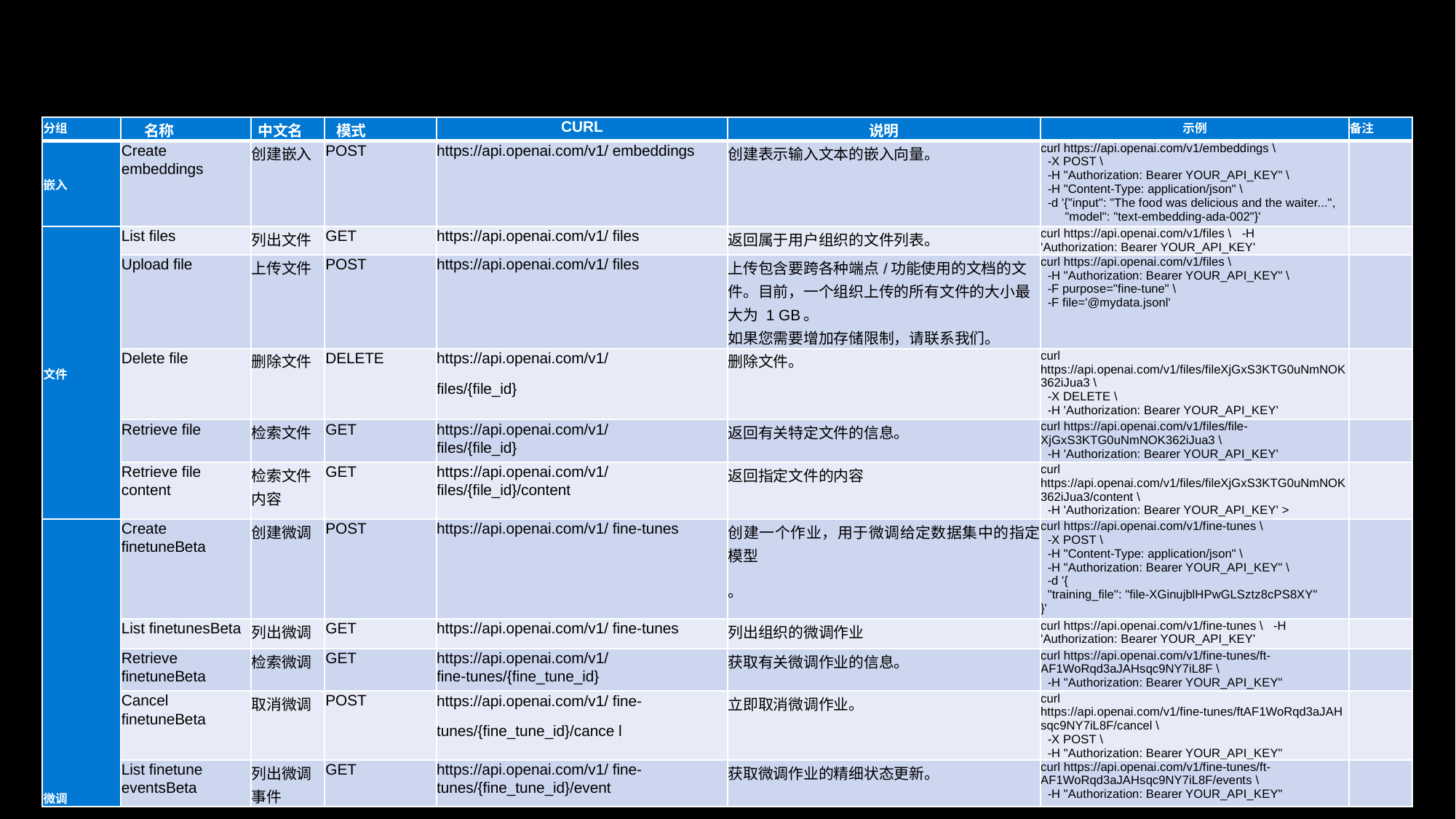

#
| 分组 | 名称 | 中文名 | 模式 | CURL | 说明 | 示例 | 备注 |
| --- | --- | --- | --- | --- | --- | --- | --- |
| 嵌入 | Create embeddings | 创建嵌入 | POST | https://api.openai.com/v1/ embeddings | 创建表示输入文本的嵌入向量。 | curl https://api.openai.com/v1/embeddings \ -X POST \ -H "Authorization: Bearer YOUR\_API\_KEY" \ -H "Content-Type: application/json" \ -d '{"input": "The food was delicious and the waiter...", "model": "text-embedding-ada-002"}' |  |
| 文件 | List files | 列出文件 | GET | https://api.openai.com/v1/ files | 返回属于用户组织的文件列表。 | curl https://api.openai.com/v1/files \ -H 'Authorization: Bearer YOUR\_API\_KEY' |  |
|  | Upload file | 上传文件 | POST | https://api.openai.com/v1/ files | 上传包含要跨各种端点/功能使用的文档的文件。目前，一个组织上传的所有文件的大小最大为 1 GB。 如果您需要增加存储限制，请联系我们。 | curl https://api.openai.com/v1/files \ -H "Authorization: Bearer YOUR\_API\_KEY" \ -F purpose="fine-tune" \ -F file='@mydata.jsonl' |  |
|  | Delete file | 删除文件 | DELETE | https://api.openai.com/v1/ files/{file\_id} | 删除文件。 | curl https://api.openai.com/v1/files/fileXjGxS3KTG0uNmNOK362iJua3 \ -X DELETE \ -H 'Authorization: Bearer YOUR\_API\_KEY' |  |
|  | Retrieve file | 检索文件 | GET | https://api.openai.com/v1/ files/{file\_id} | 返回有关特定文件的信息。 | curl https://api.openai.com/v1/files/file- XjGxS3KTG0uNmNOK362iJua3 \ -H 'Authorization: Bearer YOUR\_API\_KEY' |  |
|  | Retrieve file content | 检索文件内容 | GET | https://api.openai.com/v1/ files/{file\_id}/content | 返回指定文件的内容 | curl https://api.openai.com/v1/files/fileXjGxS3KTG0uNmNOK362iJua3/content \ -H 'Authorization: Bearer YOUR\_API\_KEY' > |  |
| 微调 | Create finetuneBeta | 创建微调 | POST | https://api.openai.com/v1/ fine-tunes | 创建一个作业，用于微调给定数据集中的指定模型 。 | curl https://api.openai.com/v1/fine-tunes \ -X POST \ -H "Content-Type: application/json" \ -H "Authorization: Bearer YOUR\_API\_KEY" \ -d '{ "training\_file": "file-XGinujblHPwGLSztz8cPS8XY" }' |  |
|  | List finetunesBeta | 列出微调 | GET | https://api.openai.com/v1/ fine-tunes | 列出组织的微调作业 | curl https://api.openai.com/v1/fine-tunes \ -H 'Authorization: Bearer YOUR\_API\_KEY' |  |
|  | Retrieve finetuneBeta | 检索微调 | GET | https://api.openai.com/v1/ fine-tunes/{fine\_tune\_id} | 获取有关微调作业的信息。 | curl https://api.openai.com/v1/fine-tunes/ft- AF1WoRqd3aJAHsqc9NY7iL8F \ -H "Authorization: Bearer YOUR\_API\_KEY" |  |
|  | Cancel finetuneBeta | 取消微调 | POST | https://api.openai.com/v1/ fine- tunes/{fine\_tune\_id}/cance l | 立即取消微调作业。 | curl https://api.openai.com/v1/fine-tunes/ftAF1WoRqd3aJAHsqc9NY7iL8F/cancel \ -X POST \ -H "Authorization: Bearer YOUR\_API\_KEY" |  |
|  | List finetune eventsBeta | 列出微调事件 | GET | https://api.openai.com/v1/ fine- tunes/{fine\_tune\_id}/event | 获取微调作业的精细状态更新。 | curl https://api.openai.com/v1/fine-tunes/ft- AF1WoRqd3aJAHsqc9NY7iL8F/events \ -H "Authorization: Bearer YOUR\_API\_KEY" |  |